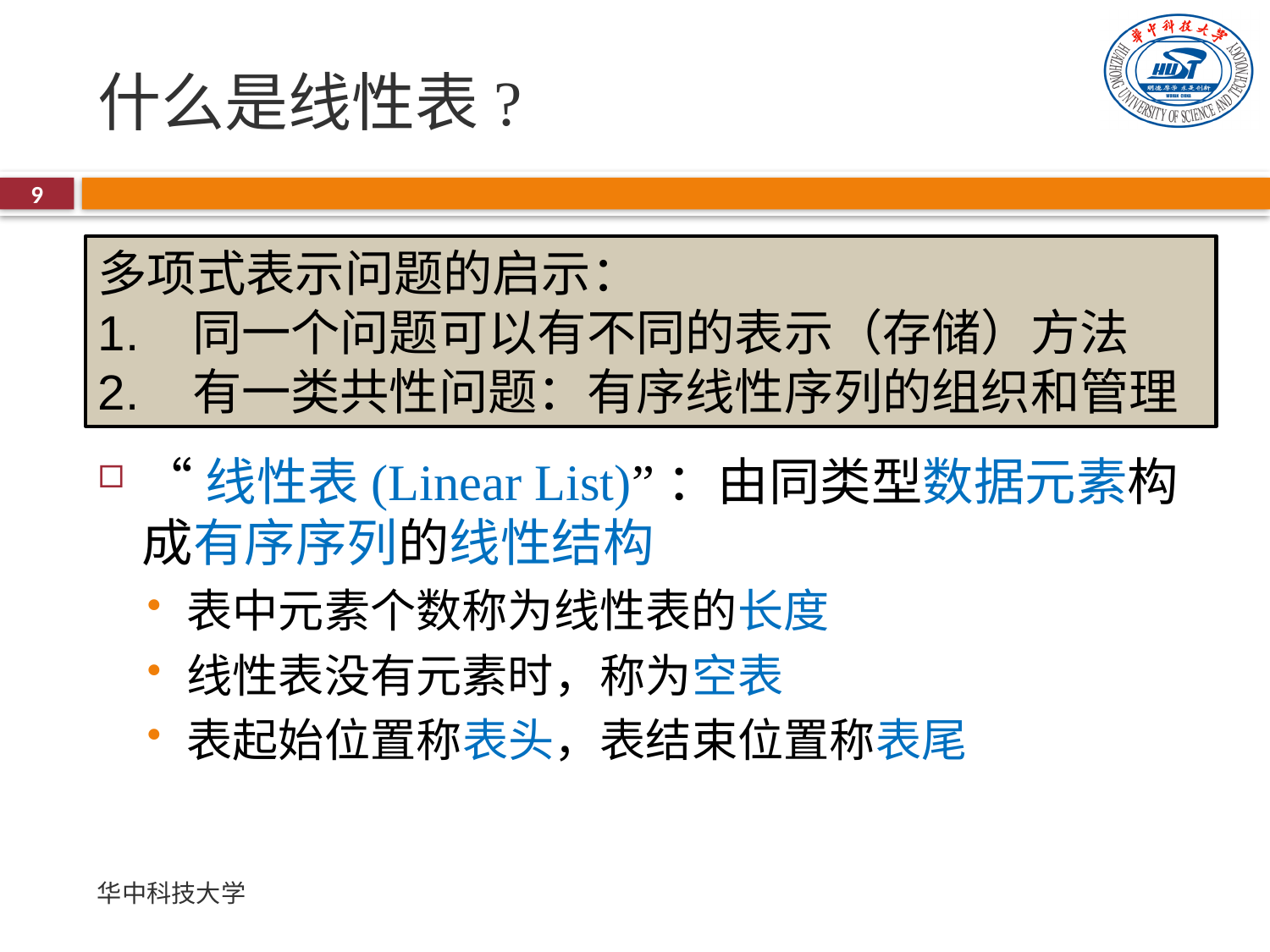

# 什么是线性表?
9

“线性表(Linear List)”：由同类型数据元素构成有序序列的线性结构
表中元素个数称为线性表的长度
线性表没有元素时，称为空表
表起始位置称表头，表结束位置称表尾

多项式表示问题的启示：
 同一个问题可以有不同的表示（存储）方法
 有一类共性问题：有序线性序列的组织和管理
华中科技大学